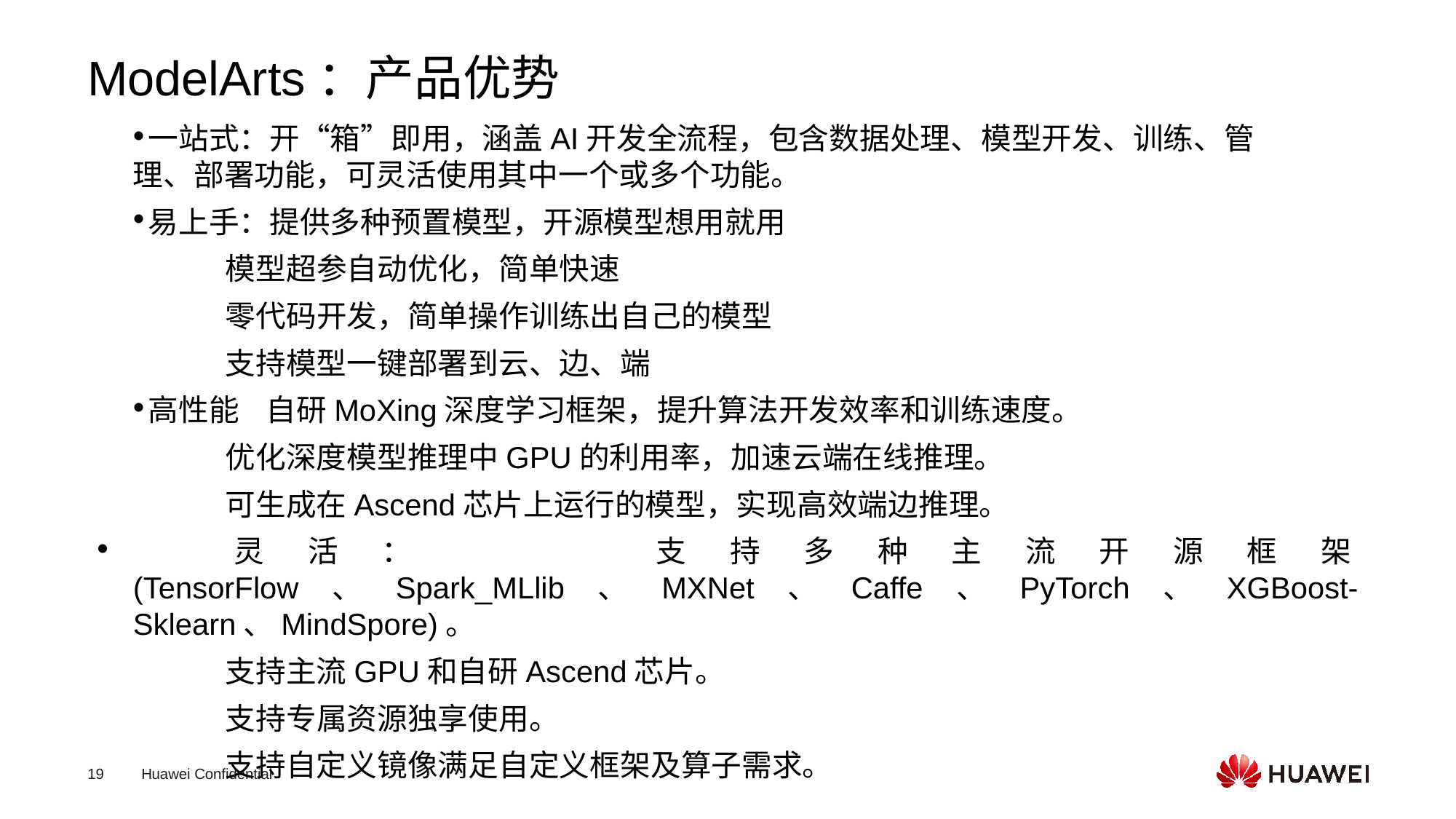

# ModelArts：产品优势
一站式：开“箱”即用，涵盖AI开发全流程，包含数据处理、模型开发、训练、管            理、部署功能，可灵活使用其中一个或多个功能。
易上手：提供多种预置模型，开源模型想用就用
                  模型超参自动优化，简单快速
                  零代码开发，简单操作训练出自己的模型
                  支持模型一键部署到云、边、端
高性能    自研MoXing深度学习框架，提升算法开发效率和训练速度。
                  优化深度模型推理中GPU的利用率，加速云端在线推理。
                  可生成在Ascend芯片上运行的模型，实现高效端边推理。
 灵活：    支持多种主流开源框架(TensorFlow、Spark_MLlib、MXNet、Caffe、PyTorch、XGBoost-Sklearn、MindSpore)。
                  支持主流GPU和自研Ascend芯片。
                  支持专属资源独享使用。
                  支持自定义镜像满足自定义框架及算子需求。